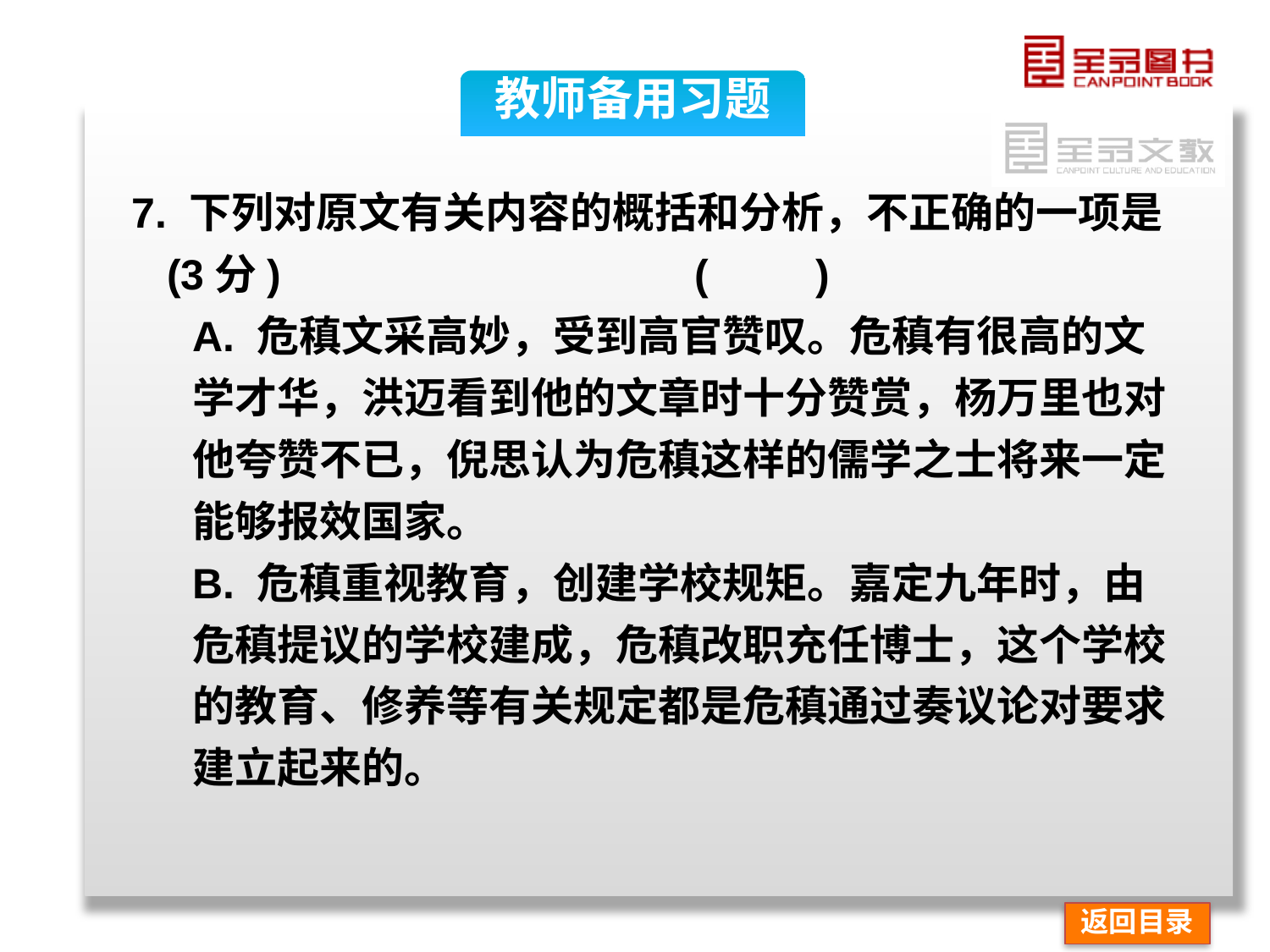

教师备用习题
7. 下列对原文有关内容的概括和分析，不正确的一项是
   (3分)                                   (　　)
A. 危稹文采高妙，受到高官赞叹。危稹有很高的文
学才华，洪迈看到他的文章时十分赞赏，杨万里也对
他夸赞不已，倪思认为危稹这样的儒学之士将来一定
能够报效国家。
B. 危稹重视教育，创建学校规矩。嘉定九年时，由
危稹提议的学校建成，危稹改职充任博士，这个学校
的教育、修养等有关规定都是危稹通过奏议论对要求
建立起来的。
返回目录